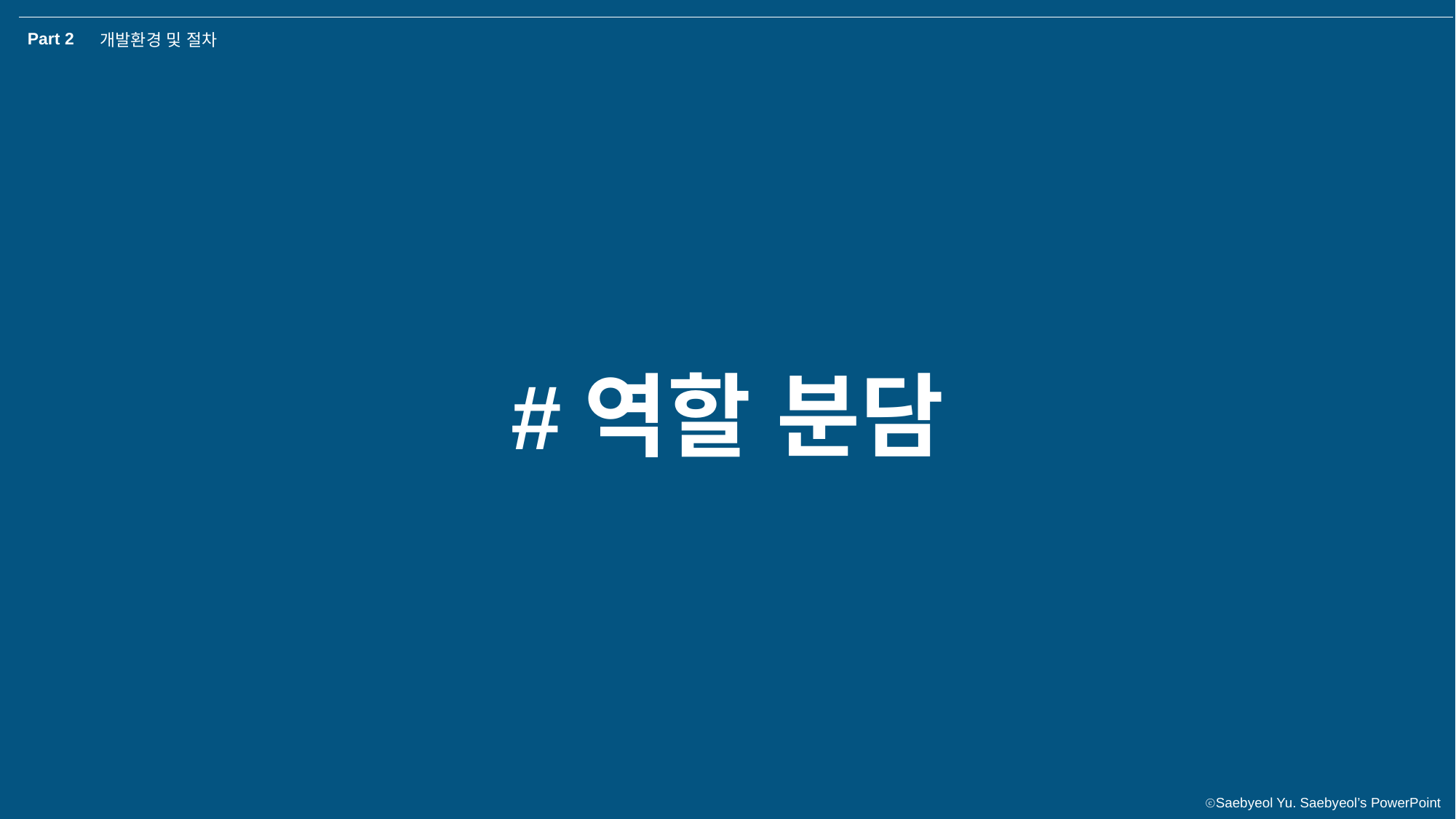

Part 2
개발환경 및 절차
#역할 분담